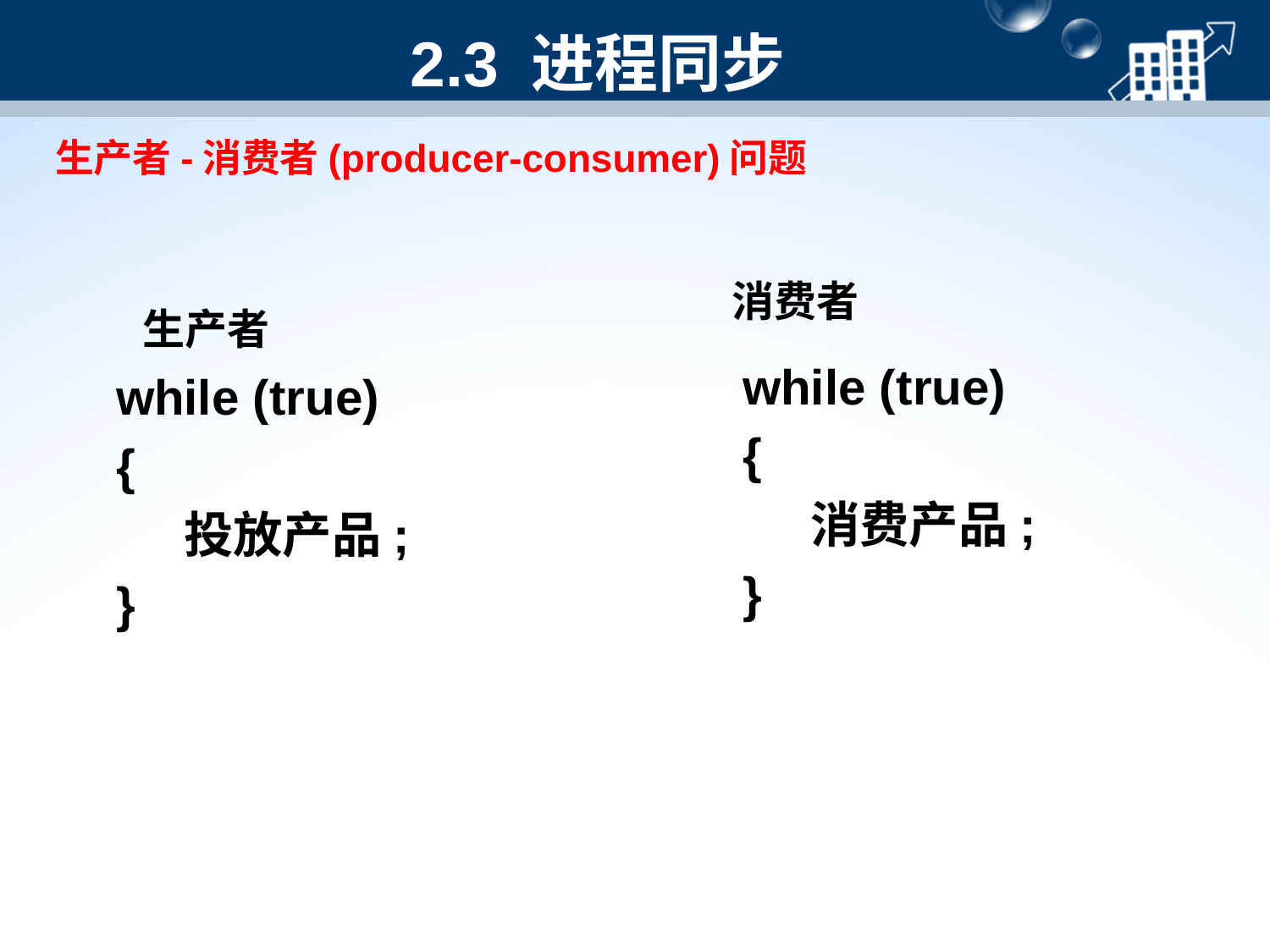

# 2.3 进程同步
生产者-消费者(producer-consumer)问题
消费者
生产者
while (true)
{
     消费产品;
}
while (true)
{
     投放产品;
}